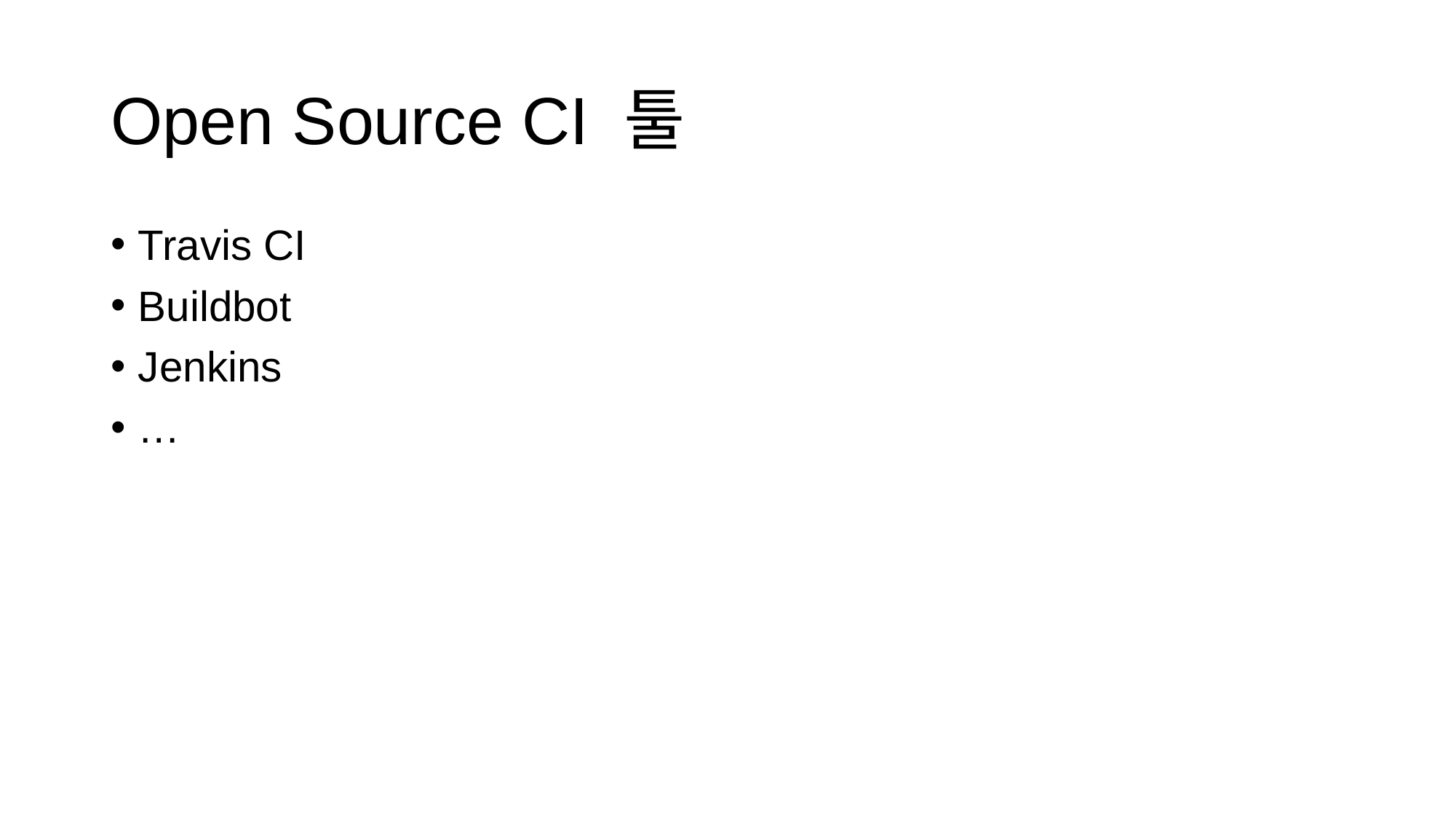

# Open Source CI 툴
Travis CI
Buildbot
Jenkins
…